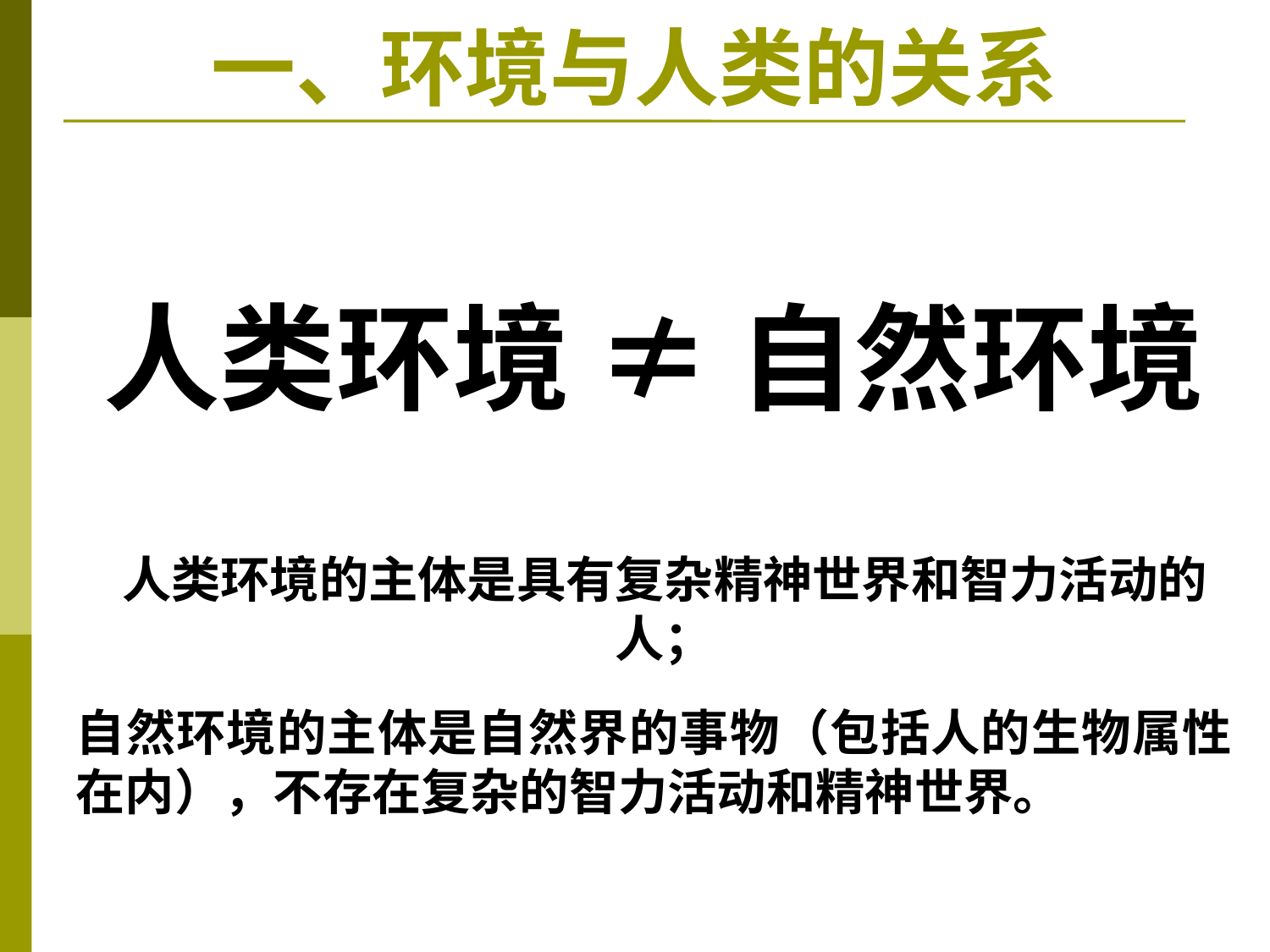

# 一、环境与人类的关系

人类环境 ≠ 自然环境
人类环境的主体是具有复杂精神世界和智力活动的人；
自然环境的主体是自然界的事物（包括人的生物属性在内），不存在复杂的智力活动和精神世界。